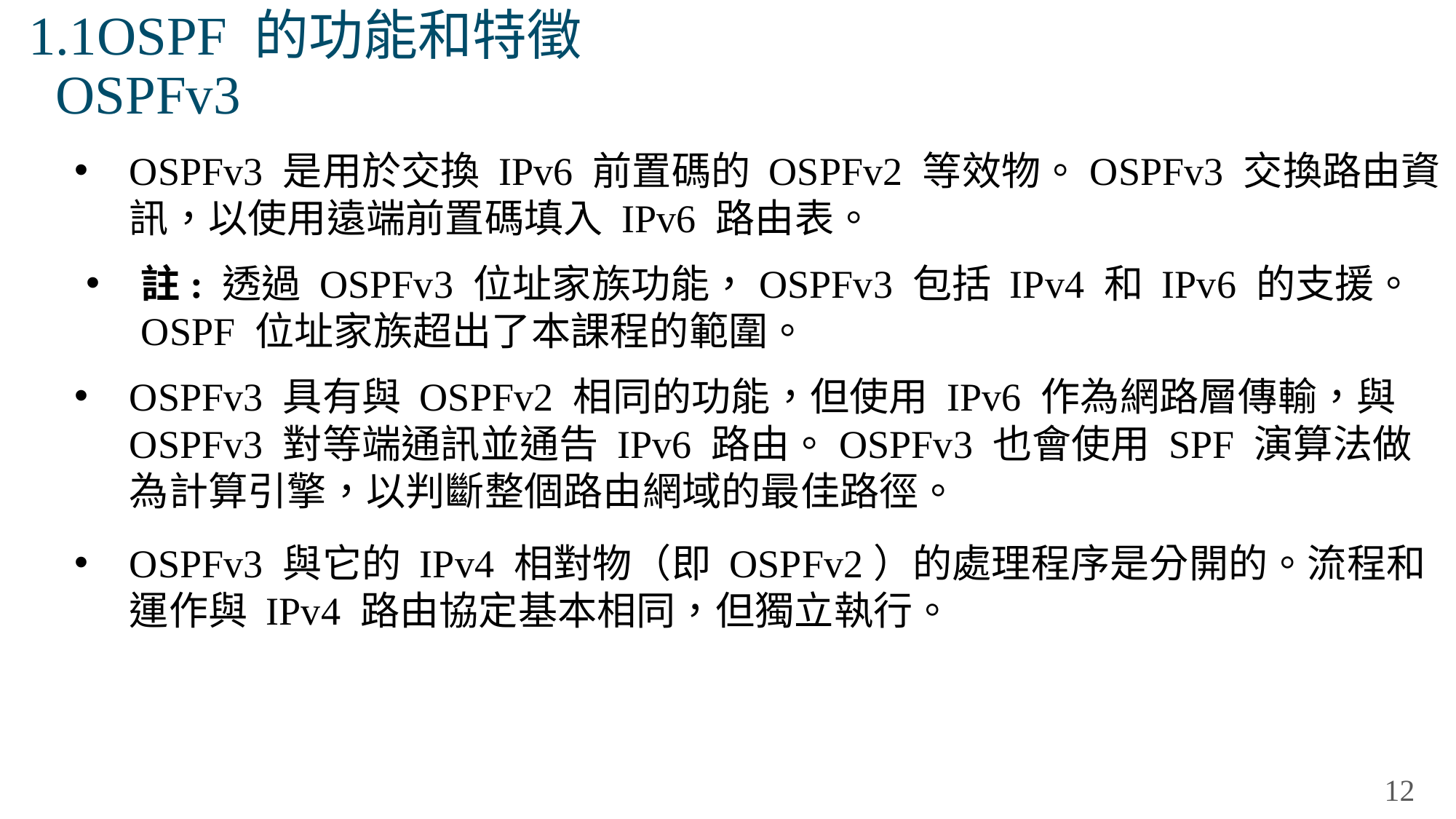

# 1.1OSPF 的功能和特徵 OSPFv3
OSPFv3 是用於交換 IPv6 前置碼的 OSPFv2 等效物。OSPFv3 交換路由資訊，以使用遠端前置碼填入 IPv6 路由表。
註: 透過 OSPFv3 位址家族功能，OSPFv3 包括 IPv4 和 IPv6 的支援。OSPF 位址家族超出了本課程的範圍。
OSPFv3 具有與 OSPFv2 相同的功能，但使用 IPv6 作為網路層傳輸，與 OSPFv3 對等端通訊並通告 IPv6 路由。OSPFv3 也會使用 SPF 演算法做為計算引擎，以判斷整個路由網域的最佳路徑。
OSPFv3 與它的 IPv4 相對物（即 OSPFv2）的處理程序是分開的。流程和運作與 IPv4 路由協定基本相同，但獨立執行。
12